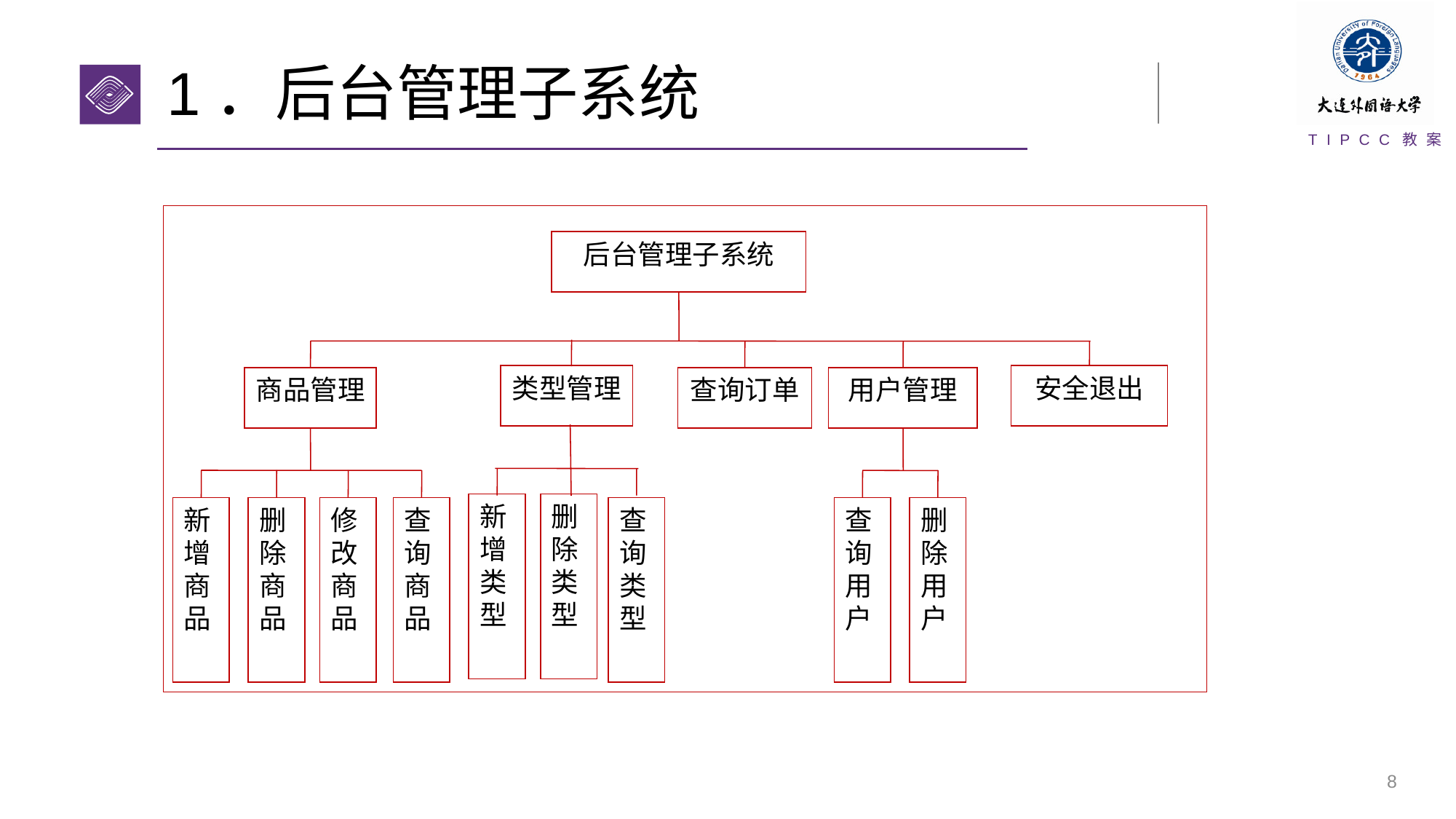

# 1．后台管理子系统

后台管理子系统

类型管理
安全退出
商品管理
查询订单
用户管理

新增类型
删除类型
新增商品
删除商品
修改商品
查询商品
查询类型
查询用户
删除用户
8